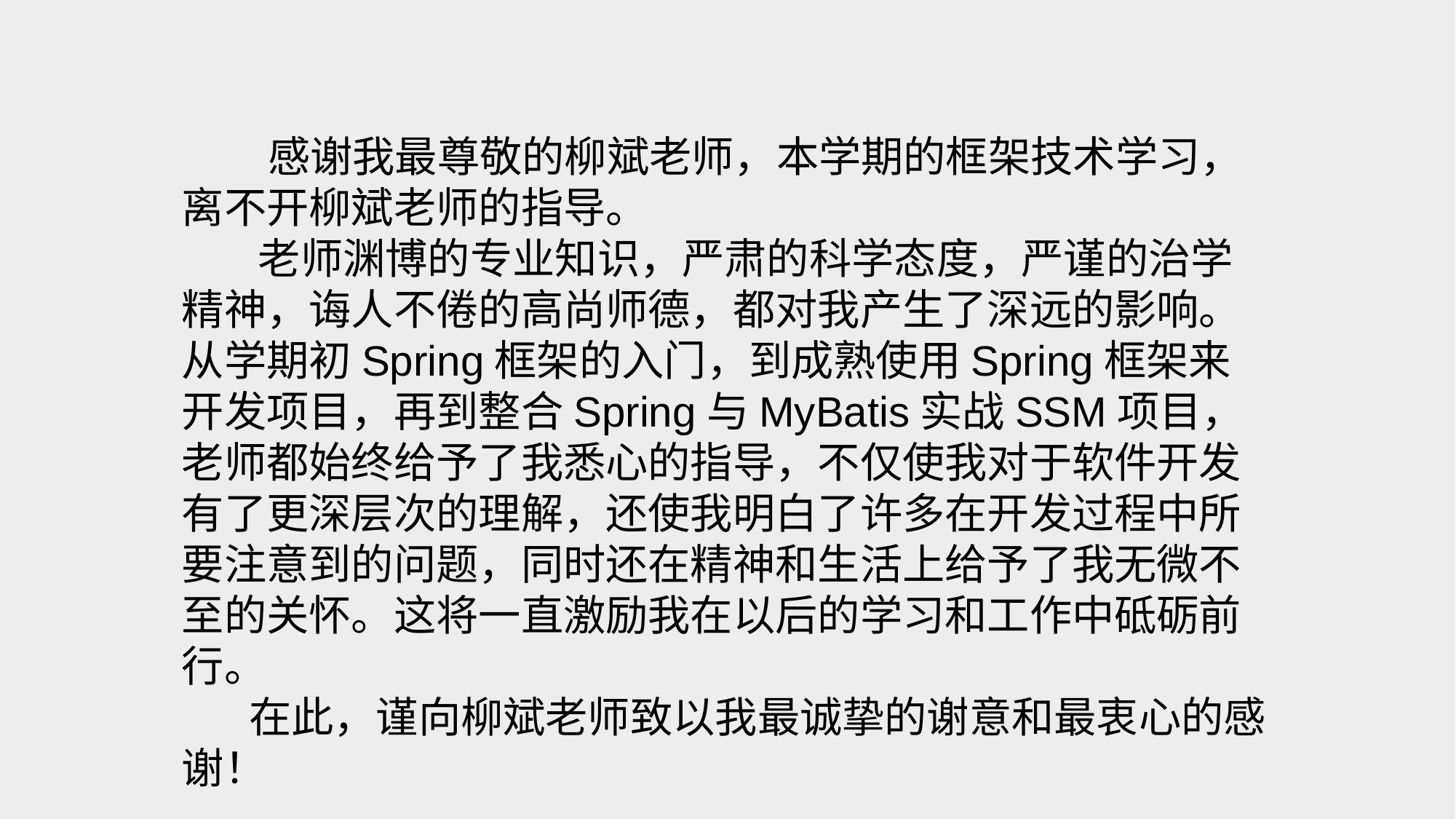

感谢我最尊敬的柳斌老师，本学期的框架技术学习，离不开柳斌老师的指导。
       老师渊博的专业知识，严肃的科学态度，严谨的治学精神，诲人不倦的高尚师德，都对我产生了深远的影响。从学期初Spring框架的入门，到成熟使用Spring框架来开发项目，再到整合Spring与MyBatis实战SSM项目，老师都始终给予了我悉心的指导，不仅使我对于软件开发有了更深层次的理解，还使我明白了许多在开发过程中所要注意到的问题，同时还在精神和生活上给予了我无微不至的关怀。这将一直激励我在以后的学习和工作中砥砺前行。
      在此，谨向柳斌老师致以我最诚挚的谢意和最衷心的感谢！